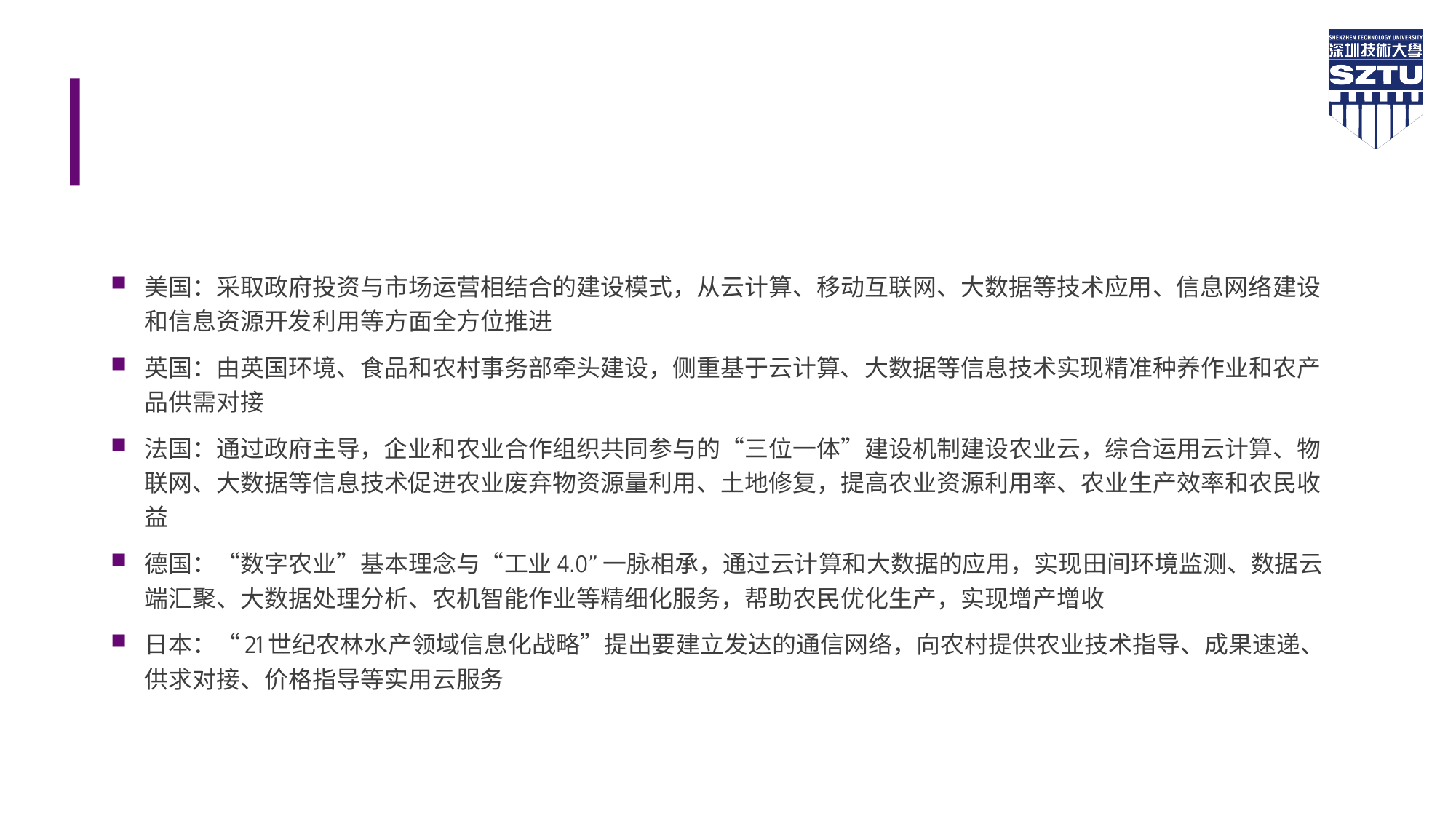

#
美国：采取政府投资与市场运营相结合的建设模式，从云计算、移动互联网、大数据等技术应用、信息网络建设和信息资源开发利用等方面全方位推进
英国：由英国环境、食品和农村事务部牵头建设，侧重基于云计算、大数据等信息技术实现精准种养作业和农产品供需对接
法国：通过政府主导，企业和农业合作组织共同参与的“三位一体”建设机制建设农业云，综合运用云计算、物联网、大数据等信息技术促进农业废弃物资源量利用、土地修复，提高农业资源利用率、农业生产效率和农民收益
德国：“数字农业”基本理念与“工业4.0”一脉相承，通过云计算和大数据的应用，实现田间环境监测、数据云端汇聚、大数据处理分析、农机智能作业等精细化服务，帮助农民优化生产，实现增产增收
日本：“21世纪农林水产领域信息化战略”提出要建立发达的通信网络，向农村提供农业技术指导、成果速递、供求对接、价格指导等实用云服务